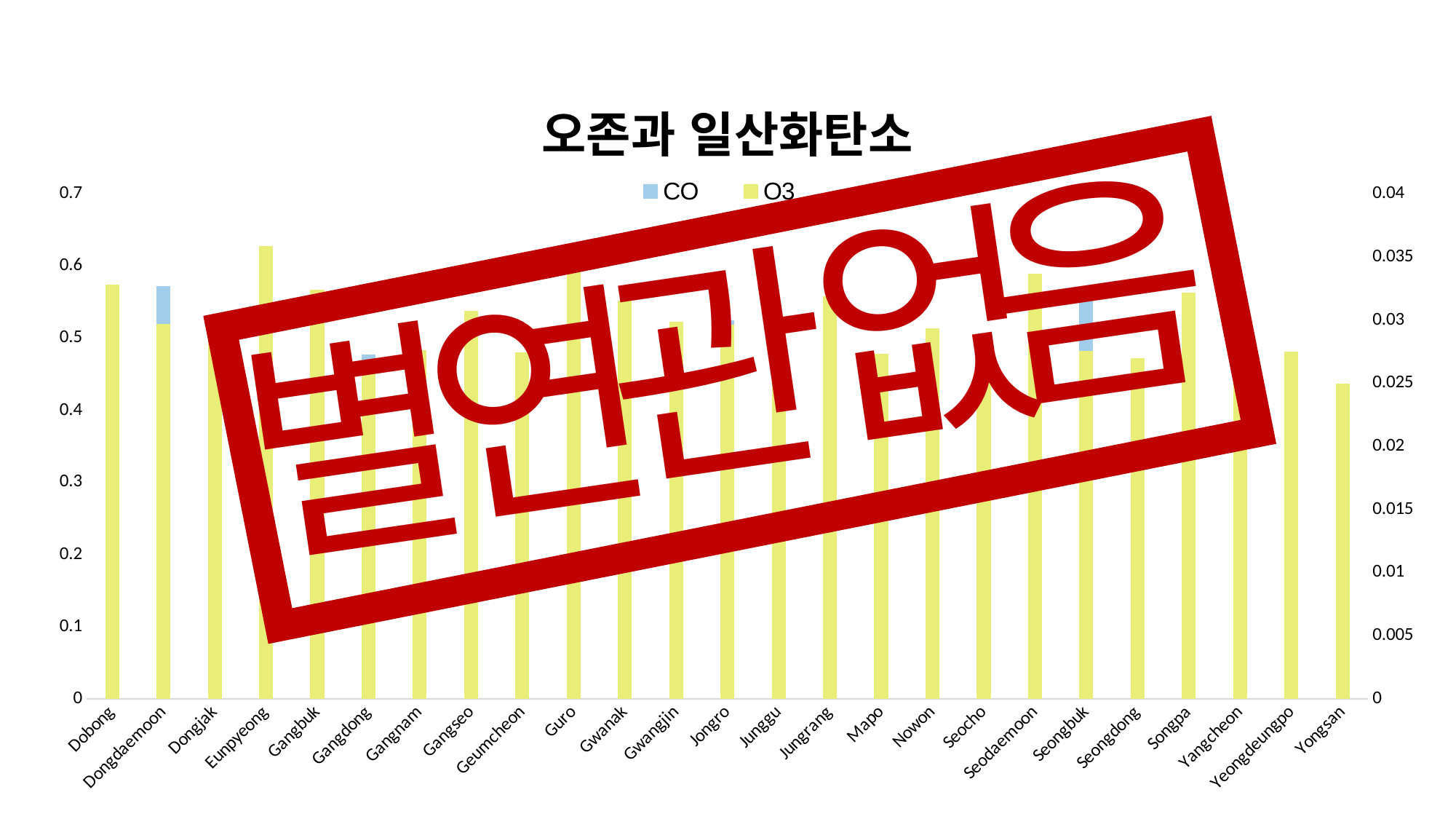

### Chart

| Category | CO | O3 |
|---|---|---|
| Dobong | 0.4706670235973869 | 0.03281658340285523 |
| Dongdaemoon | 0.5726629700170647 | 0.02971535816850917 |
| Dongjak | 0.3659859066724009 | 0.028858333320909393 |
| Eunpyeong | 0.5059276985790512 | 0.03586061911510948 |
| Gangbuk | 0.49917425859030434 | 0.03239076966426643 |
| Gangdong | 0.4773740665388786 | 0.02674332374948527 |
| Gangnam | 0.4502577587830425 | 0.027618502869410436 |
| Gangseo | 0.527238778803246 | 0.03074532262219392 |
| Geumcheon | 0.42033441287443407 | 0.0274801008357782 |
| Guro | 0.5405354877490545 | 0.03454227029657979 |
| Gwanak | 0.5303212298353344 | 0.03153402354381033 |
| Gwangjin | 0.42711126981952424 | 0.029845453306400815 |
| Jongro | 0.5243179541802496 | 0.029638212170121397 |
| Junggu | 0.4667627251589221 | 0.02911639740774637 |
| Jungrang | 0.48930730480483586 | 0.03191578520700308 |
| Mapo | 0.4679602109286537 | 0.027342211892452326 |
| Nowon | 0.5018428532284848 | 0.029351067289074686 |
| Seocho | 0.49872279436356415 | 0.027626949238695443 |
| Seodaemoon | 0.4564069505719337 | 0.03367861502940346 |
| Seongbuk | 0.5678906863124981 | 0.027557645688420576 |
| Seongdong | 0.45157292101985685 | 0.02697332206633675 |
| Songpa | 0.4867675206123587 | 0.03219580375893819 |
| Yangcheon | 0.4534722845845307 | 0.03145151501080337 |
| Yeongdeungpo | 0.4571868474640522 | 0.02752938165585107 |
| Yongsan | 0.41960135904798296 | 0.0249496006052048 |
오존과 일산화탄소
음
없
관

연
별